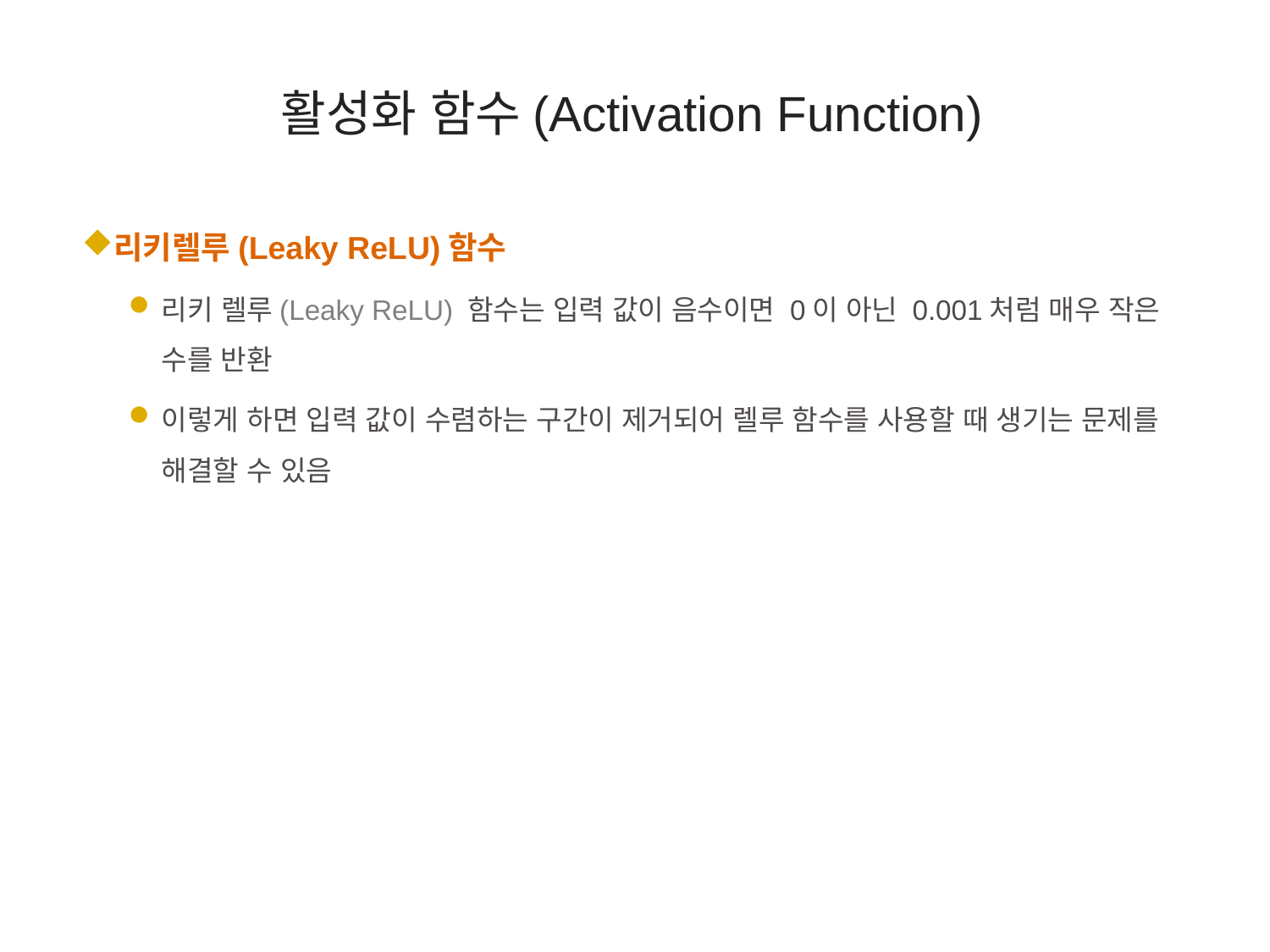

# 활성화 함수(Activation Function)
리키렐루(Leaky ReLU)함수
리키 렐루(Leaky ReLU) 함수는 입력 값이 음수이면 0이 아닌 0.001처럼 매우 작은 수를 반환
이렇게 하면 입력 값이 수렴하는 구간이 제거되어 렐루 함수를 사용할 때 생기는 문제를 해결할 수 있음